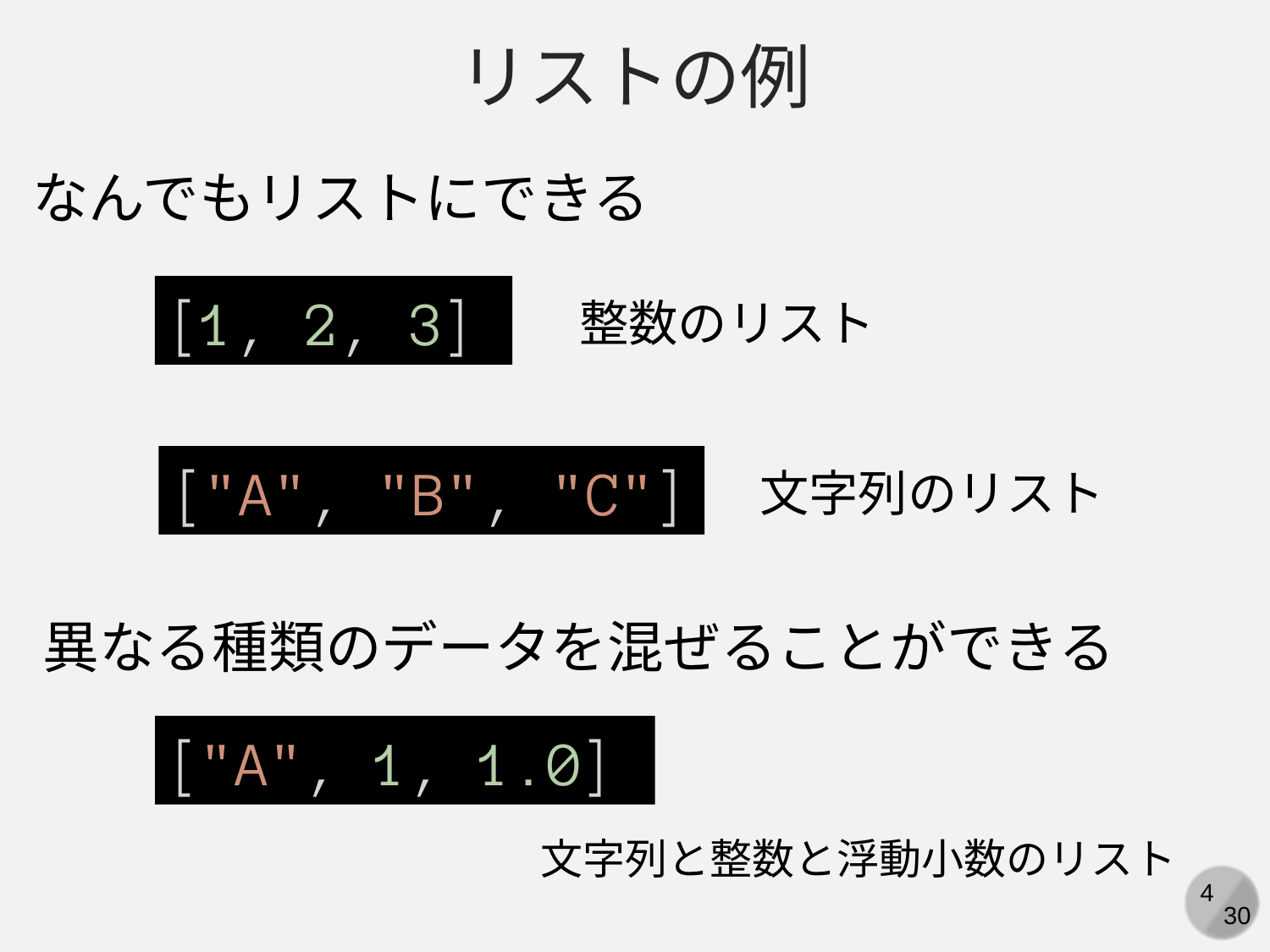

リストの例
なんでもリストにできる
[1, 2, 3]
整数のリスト
["A", "B", "C"]
文字列のリスト
異なる種類のデータを混ぜることができる
["A", 1, 1.0]
文字列と整数と浮動小数のリスト